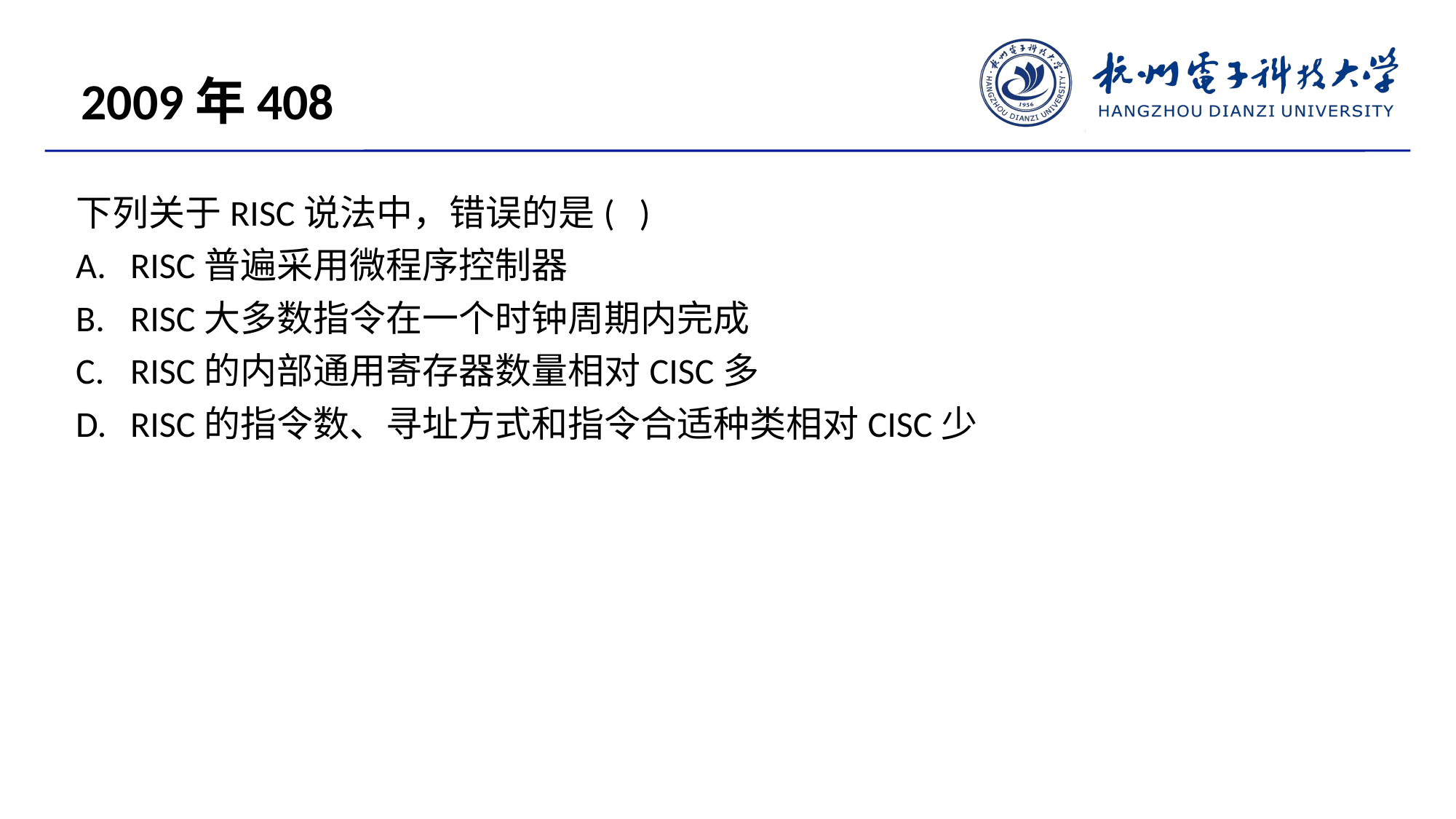

2009年408
下列关于RISC说法中，错误的是(   )
RISC普遍采用微程序控制器
RISC大多数指令在一个时钟周期内完成
RISC的内部通用寄存器数量相对CISC多
RISC的指令数、寻址方式和指令合适种类相对CISC少